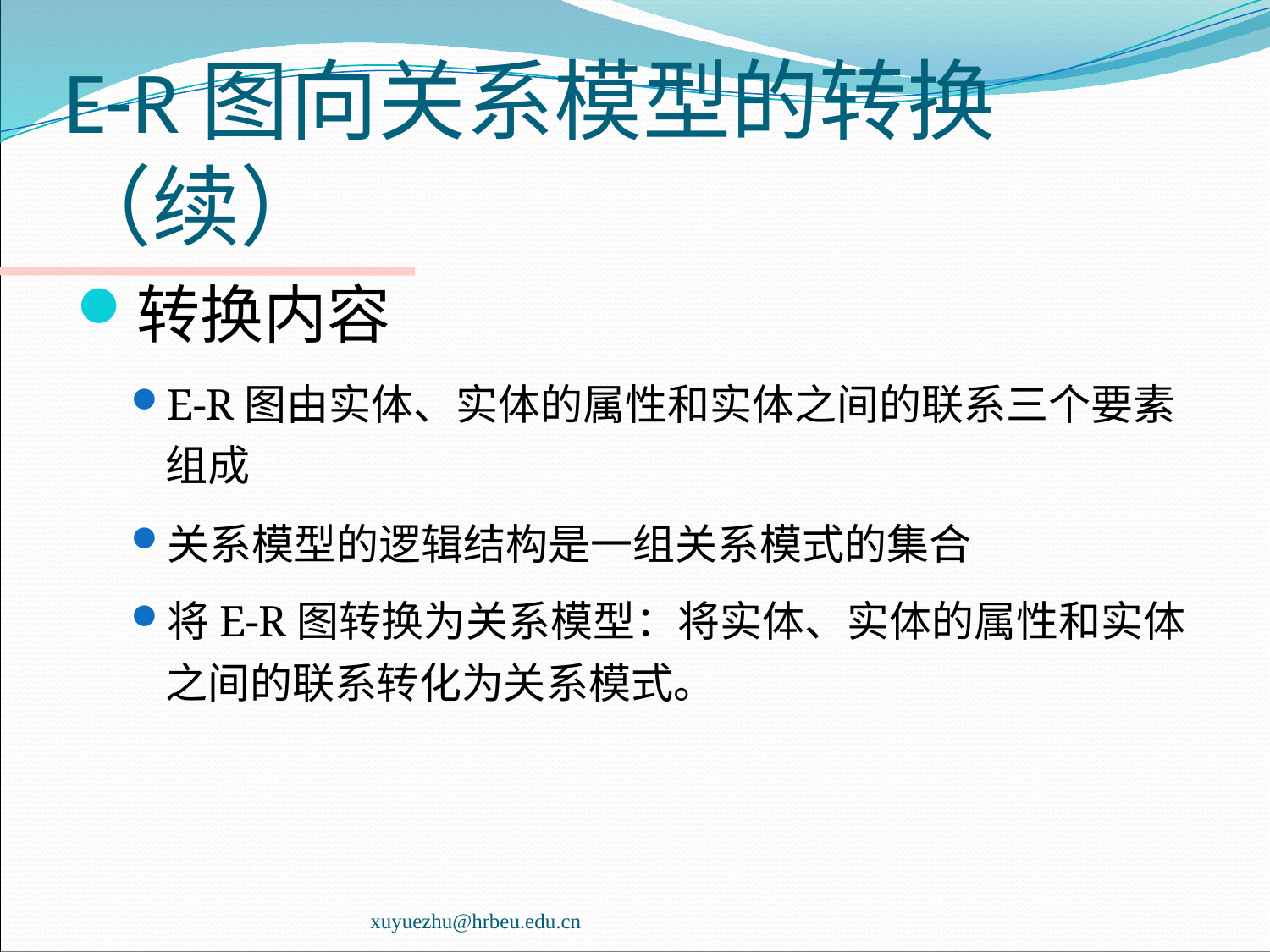

# E-R图向关系模型的转换（续）
转换内容
E-R图由实体、实体的属性和实体之间的联系三个要素组成
关系模型的逻辑结构是一组关系模式的集合
将E-R图转换为关系模型：将实体、实体的属性和实体之间的联系转化为关系模式。
xuyuezhu@hrbeu.edu.cn

746